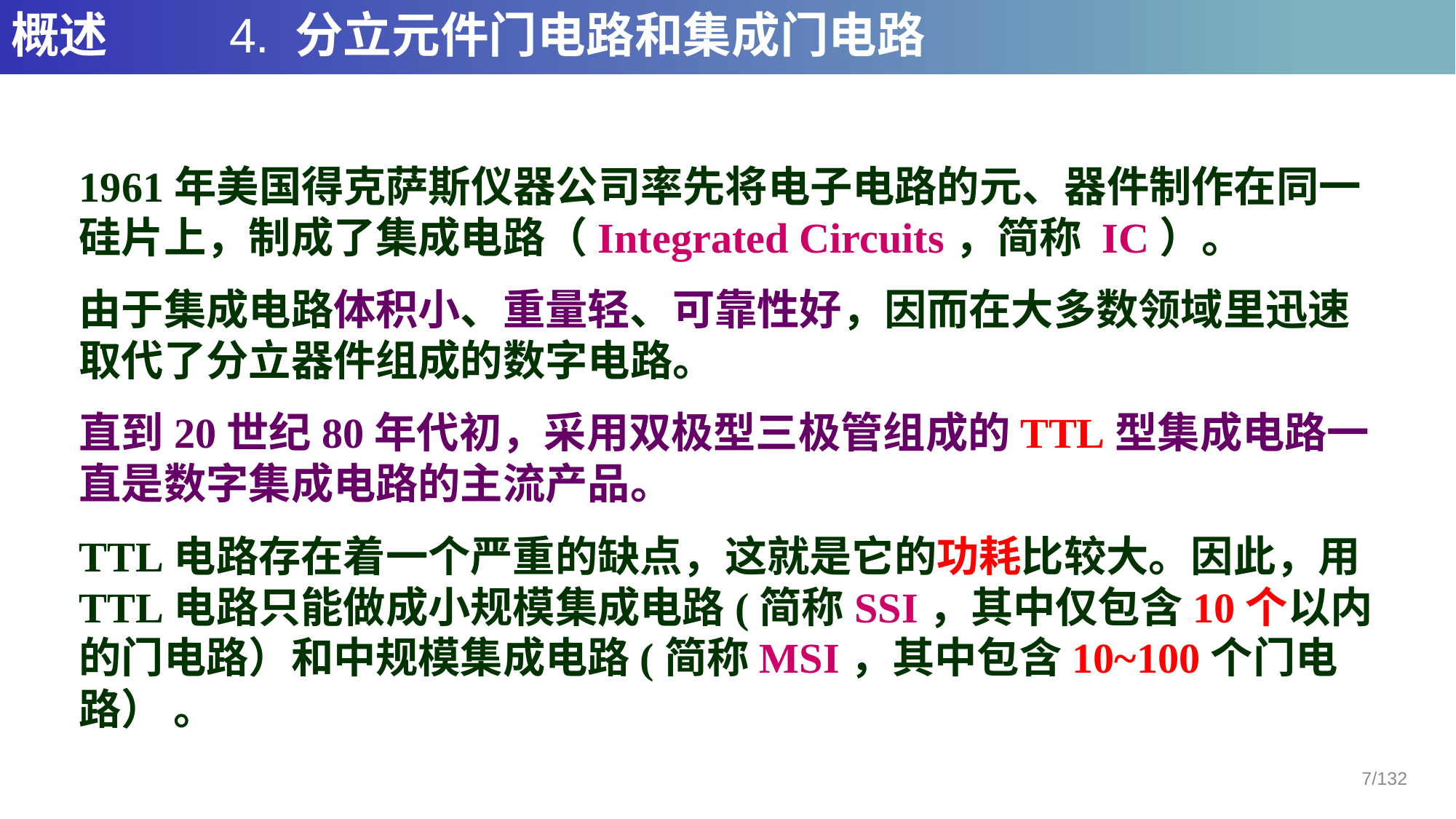

# 概述		4. 分立元件门电路和集成门电路
1961年美国得克萨斯仪器公司率先将电子电路的元、器件制作在同一硅片上，制成了集成电路（Integrated Circuits，简称 IC）。
由于集成电路体积小、重量轻、可靠性好，因而在大多数领域里迅速取代了分立器件组成的数字电路。
直到20世纪80年代初，采用双极型三极管组成的TTL型集成电路一直是数字集成电路的主流产品。
TTL电路存在着一个严重的缺点，这就是它的功耗比较大。因此，用TTL电路只能做成小规模集成电路(简称SSI，其中仅包含10个以内的门电路）和中规模集成电路(简称MSI，其中包含10~100个门电路） 。
7/132